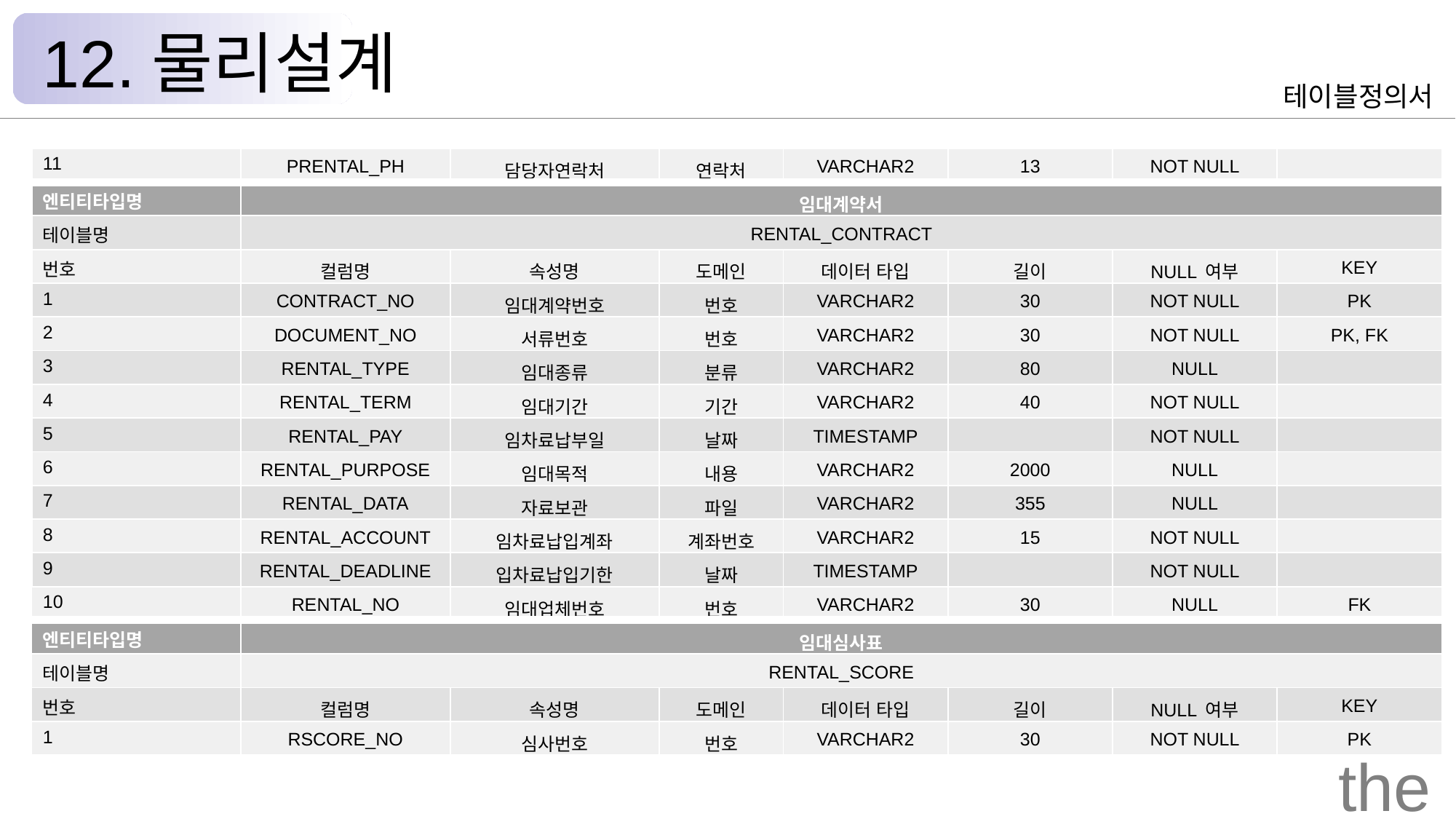

12.물리설계

테이블정의서
| 11 | PRENTAL\_PH | 담당자연락처 | 연락처 | VARCHAR2 | 13 | NOT NULL |  |
| --- | --- | --- | --- | --- | --- | --- | --- |
| 엔티티타입명 | 임대계약서 |  |  |  |  |  |  |
| 테이블명 | RENTAL\_CONTRACT |  |  |  |  |  |  |
| 번호 | 컬럼명 | 속성명 | 도메인 | 데이터 타입 | 길이 | NULL 여부 | KEY |
| 1 | CONTRACT\_NO | 임대계약번호 | 번호 | VARCHAR2 | 30 | NOT NULL | PK |
| 2 | DOCUMENT\_NO | 서류번호 | 번호 | VARCHAR2 | 30 | NOT NULL | PK, FK |
| 3 | RENTAL\_TYPE | 임대종류 | 분류 | VARCHAR2 | 80 | NULL |  |
| 4 | RENTAL\_TERM | 임대기간 | 기간 | VARCHAR2 | 40 | NOT NULL |  |
| 5 | RENTAL\_PAY | 임차료납부일 | 날짜 | TIMESTAMP |  | NOT NULL |  |
| 6 | RENTAL\_PURPOSE | 임대목적 | 내용 | VARCHAR2 | 2000 | NULL |  |
| 7 | RENTAL\_DATA | 자료보관 | 파일 | VARCHAR2 | 355 | NULL |  |
| 8 | RENTAL\_ACCOUNT | 임차료납입계좌 | 계좌번호 | VARCHAR2 | 15 | NOT NULL |  |
| 9 | RENTAL\_DEADLINE | 입차료납입기한 | 날짜 | TIMESTAMP |  | NOT NULL |  |
| 10 | RENTAL\_NO | 임대업체번호 | 번호 | VARCHAR2 | 30 | NULL | FK |
| 엔티티타입명 | 임대심사표 |  |  |  |  |  |  |
| 테이블명 | RENTAL\_SCORE |  |  |  |  |  |  |
| 번호 | 컬럼명 | 속성명 | 도메인 | 데이터 타입 | 길이 | NULL 여부 | KEY |
| 1 | RSCORE\_NO | 심사번호 | 번호 | VARCHAR2 | 30 | NOT NULL | PK |
the Palace